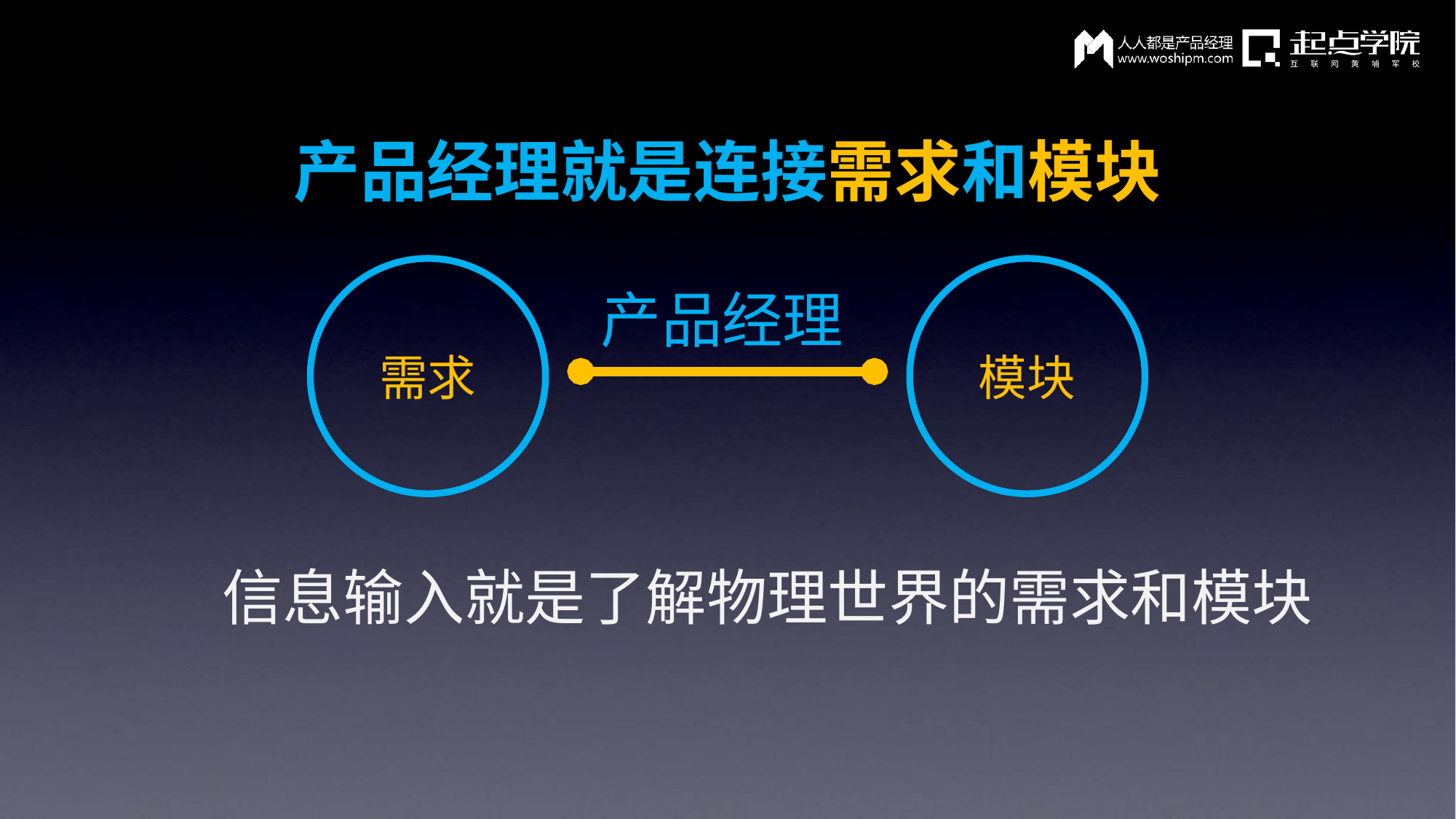

产品经理就是连接需求和模块
需求
模块
产品经理
信息输入就是了解物理世界的需求和模块